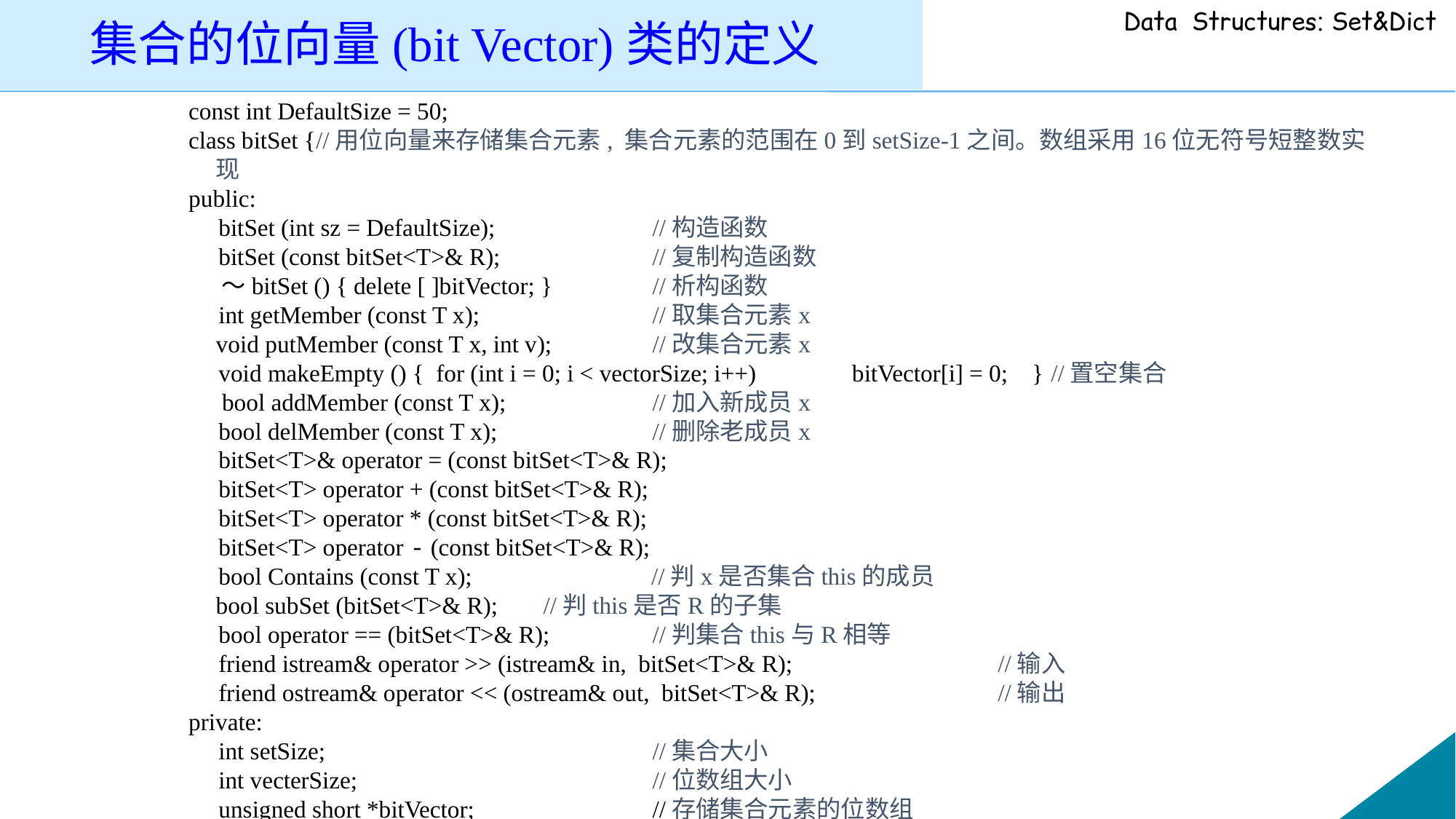

# 集合的位向量(bit Vector)类的定义
const int DefaultSize = 50;
class bitSet {//用位向量来存储集合元素, 集合元素的范围在0到setSize-1之间。数组采用16位无符号短整数实现
public:
     bitSet (int sz = DefaultSize);		//构造函数
     bitSet (const bitSet<T>& R);		//复制构造函数
     ～bitSet () { delete [ ]bitVector; }	//析构函数
     int getMember (const T x);		//取集合元素x
 	void putMember (const T x, int v);  	//改集合元素x
     void makeEmpty () {  for (int i = 0; i < vectorSize; i++)                bitVector[i] = 0;    } //置空集合
	 bool addMember (const T x);		//加入新成员x
     bool delMember (const T x);		//删除老成员x
     bitSet<T>& operator = (const bitSet<T>& R);
     bitSet<T> operator + (const bitSet<T>& R);
     bitSet<T> operator * (const bitSet<T>& R);
     bitSet<T> operator - (const bitSet<T>& R);
     bool Contains (const T x);	                  //判x是否集合this的成员
 	bool subSet (bitSet<T>& R);   	//判this是否R的子集
     bool operator == (bitSet<T>& R);	//判集合this与R相等
     friend istream& operator >> (istream& in,  bitSet<T>& R);		   //输入
     friend ostream& operator << (ostream& out,  bitSet<T>& R);		   //输出
private:
     int setSize;			//集合大小
     int vecterSize;			//位数组大小
     unsigned short *bitVector;	              	//存储集合元素的位数组
}